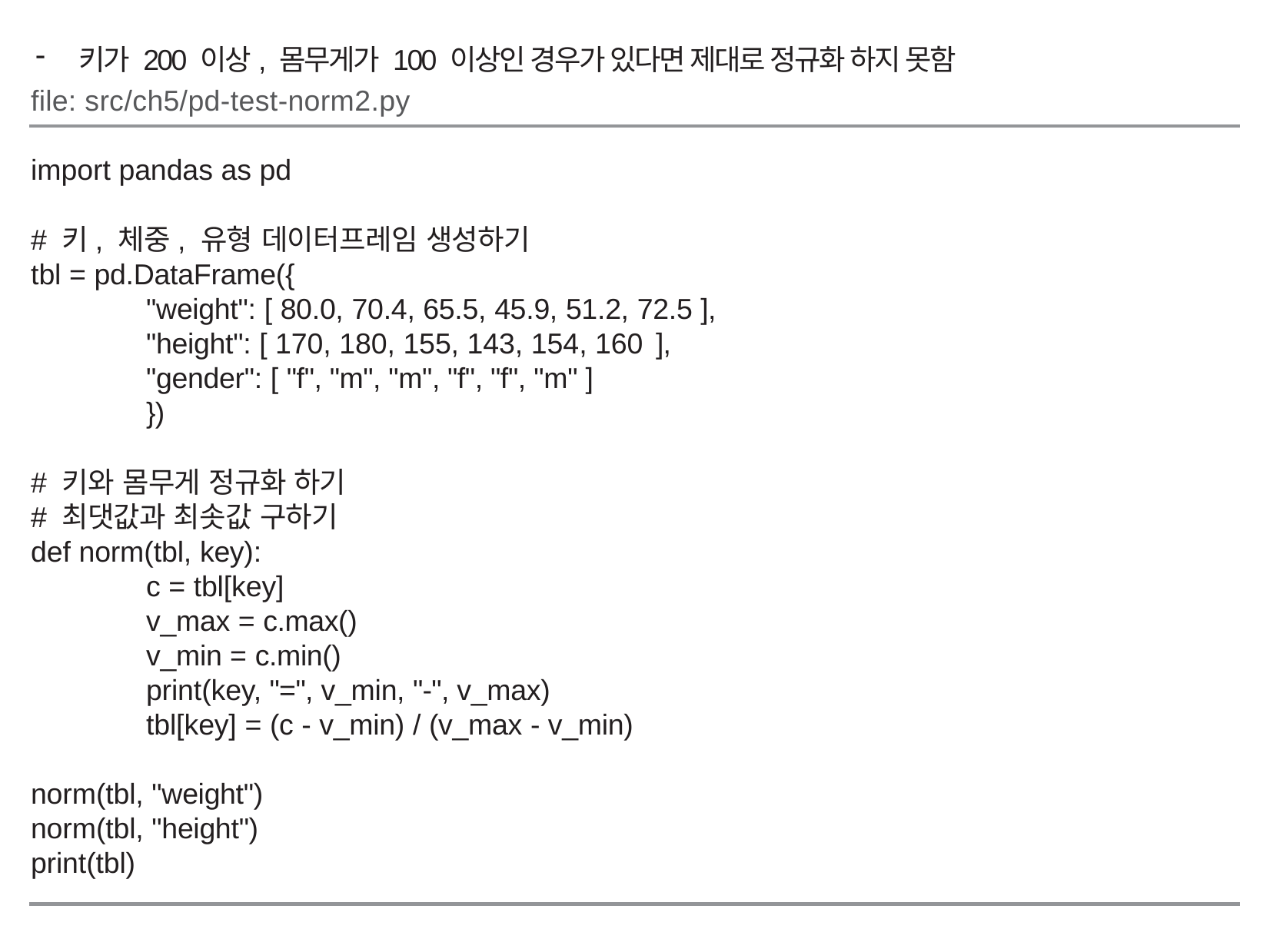

키가 200 이상, 몸무게가 100 이상인 경우가 있다면 제대로 정규화 하지 못함
file: src/ch5/pd-test-norm2.py

import pandas as pd

# 키, 체중, 유형 데이터프레임 생성하기
tbl = pd.DataFrame({
	"weight": [ 80.0, 70.4, 65.5, 45.9, 51.2, 72.5 ],
	"height": [ 170, 180, 155, 143, 154, 160 ],
	"gender": [ "f", "m", "m", "f", "f", "m" ]
	})

# 키와 몸무게 정규화 하기
# 최댓값과 최솟값 구하기
def norm(tbl, key):
	c = tbl[key]
	v_max = c.max()
	v_min = c.min()
	print(key, "=", v_min, "-", v_max)
	tbl[key] = (c - v_min) / (v_max - v_min)

norm(tbl, "weight")
norm(tbl, "height")
print(tbl)